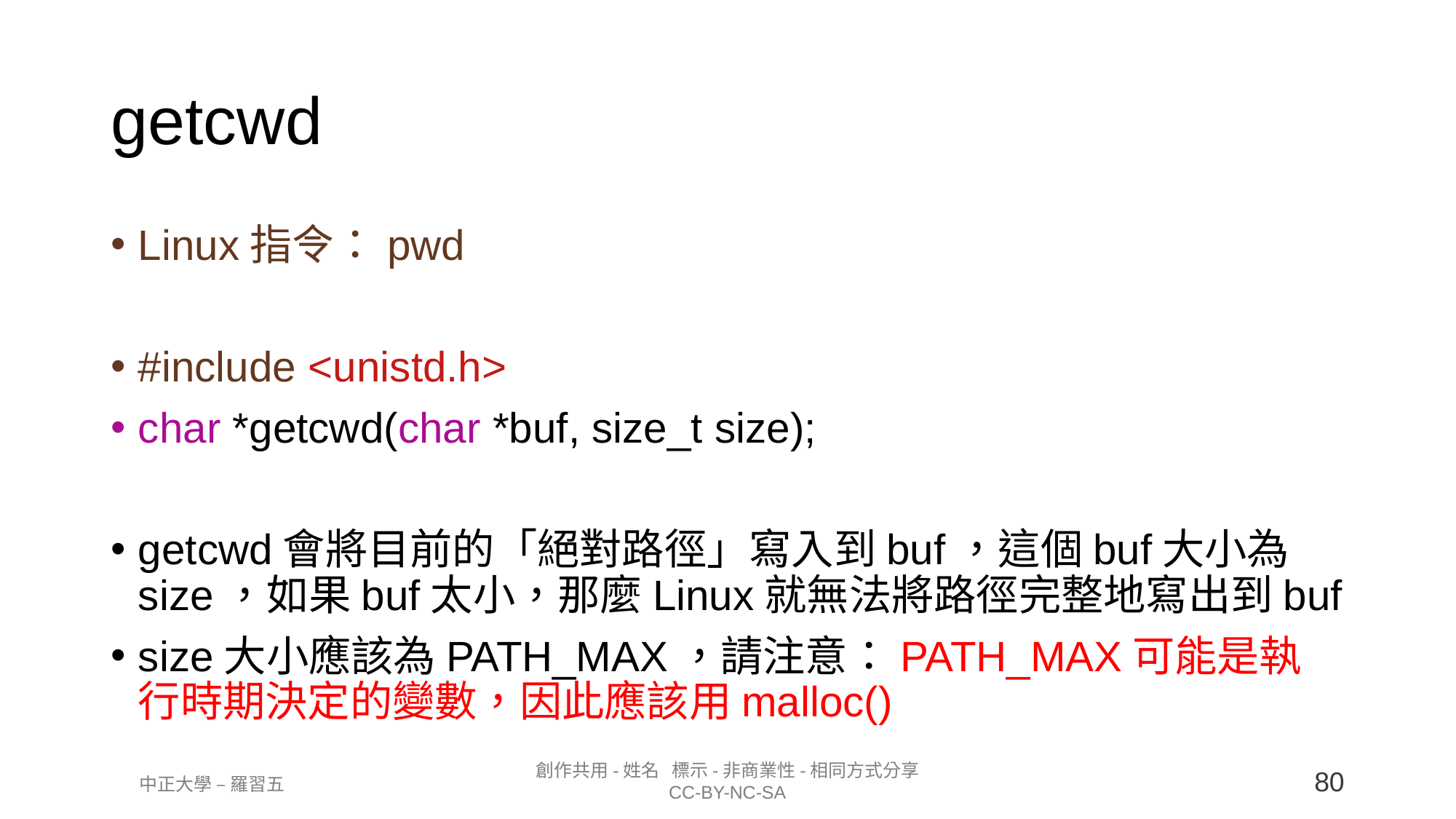

getcwd
Linux指令：pwd

#include <unistd.h>
char *getcwd(char *buf, size_t size);

getcwd會將目前的「絕對路徑」寫入到buf，這個buf大小為size，如果buf太小，那麼Linux就無法將路徑完整地寫出到buf
size大小應該為PATH_MAX，請注意：PATH_MAX可能是執行時期決定的變數，因此應該用malloc()